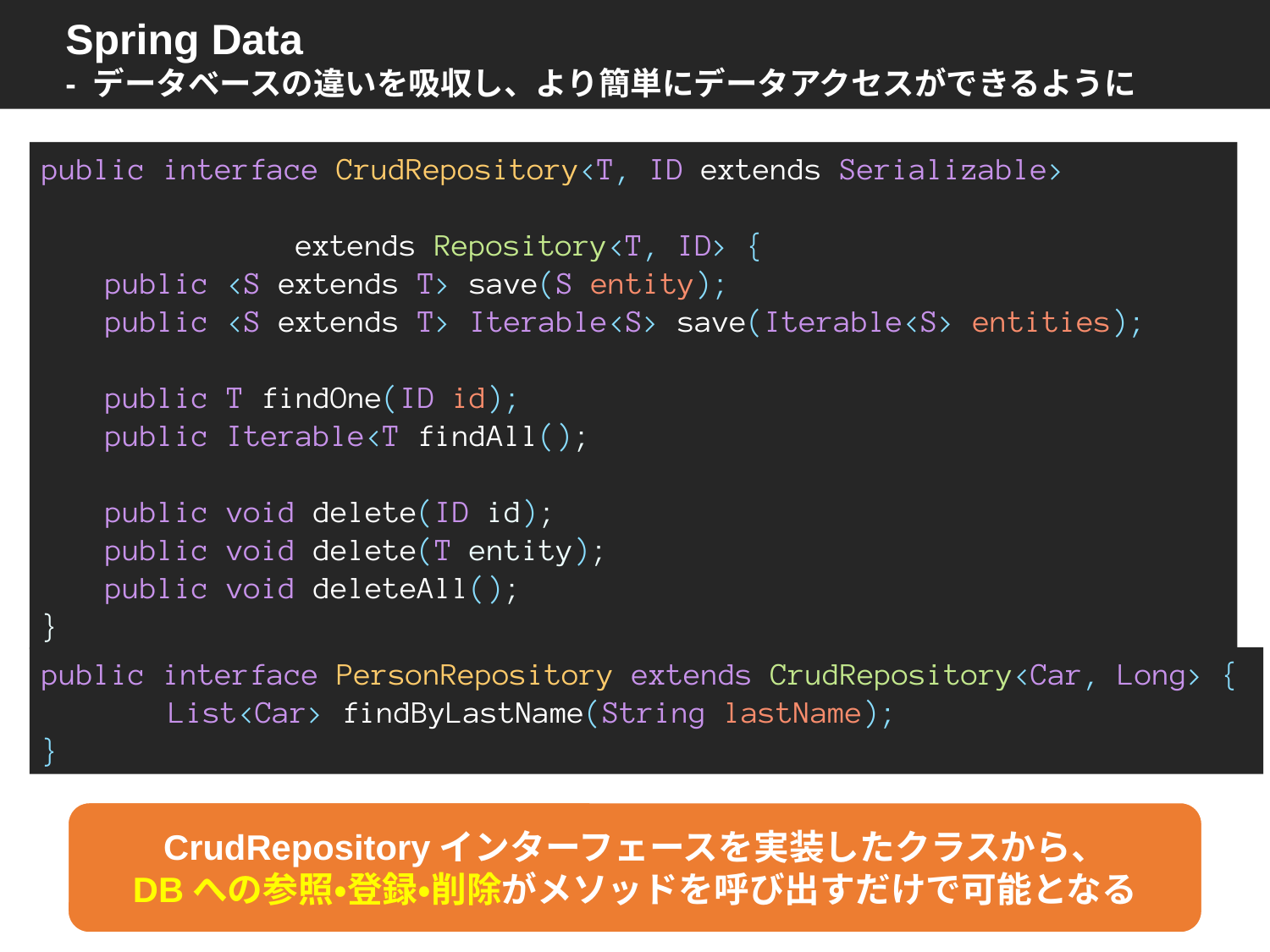

Spring Data
- データベースの違いを吸収し、より簡単にデータアクセスができるように
public interface CrudRepository<T, ID extends Serializable>
											extends Repository<T, ID> {
public <S extends T> save(S entity);
public <S extends T> Iterable<S> save(Iterable<S> entities);
public T findOne(ID id);
public Iterable<T findAll();
public void delete(ID id);
public void delete(T entity);
public void deleteAll();
}
public interface PersonRepository extends CrudRepository<Car, Long> {
	List<Car> findByLastName(String lastName);
}

CrudRepositoryインターフェースを実装したクラスから、
DBへの参照・登録・削除がメソッドを呼び出すだけで可能となる